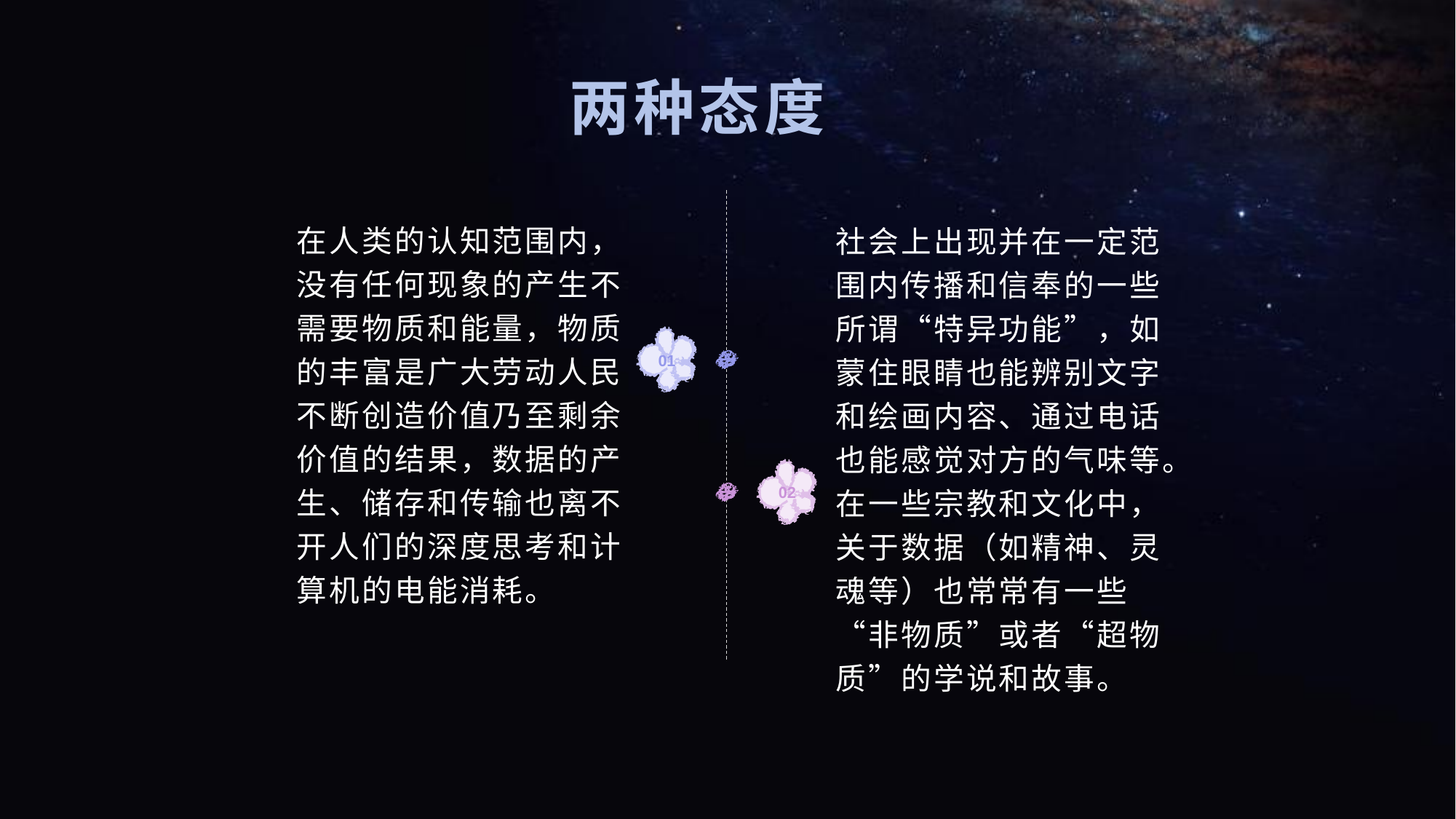

两种态度
在人类的认知范围内，没有任何现象的产生不需要物质和能量，物质的丰富是广大劳动人民不断创造价值乃至剩余价值的结果，数据的产生、储存和传输也离不开人们的深度思考和计算机的电能消耗。
社会上出现并在一定范围内传播和信奉的一些所谓“特异功能”，如蒙住眼睛也能辨别文字和绘画内容、通过电话也能感觉对方的气味等。在一些宗教和文化中，关于数据（如精神、灵魂等）也常常有一些“非物质”或者“超物质”的学说和故事。

01

02